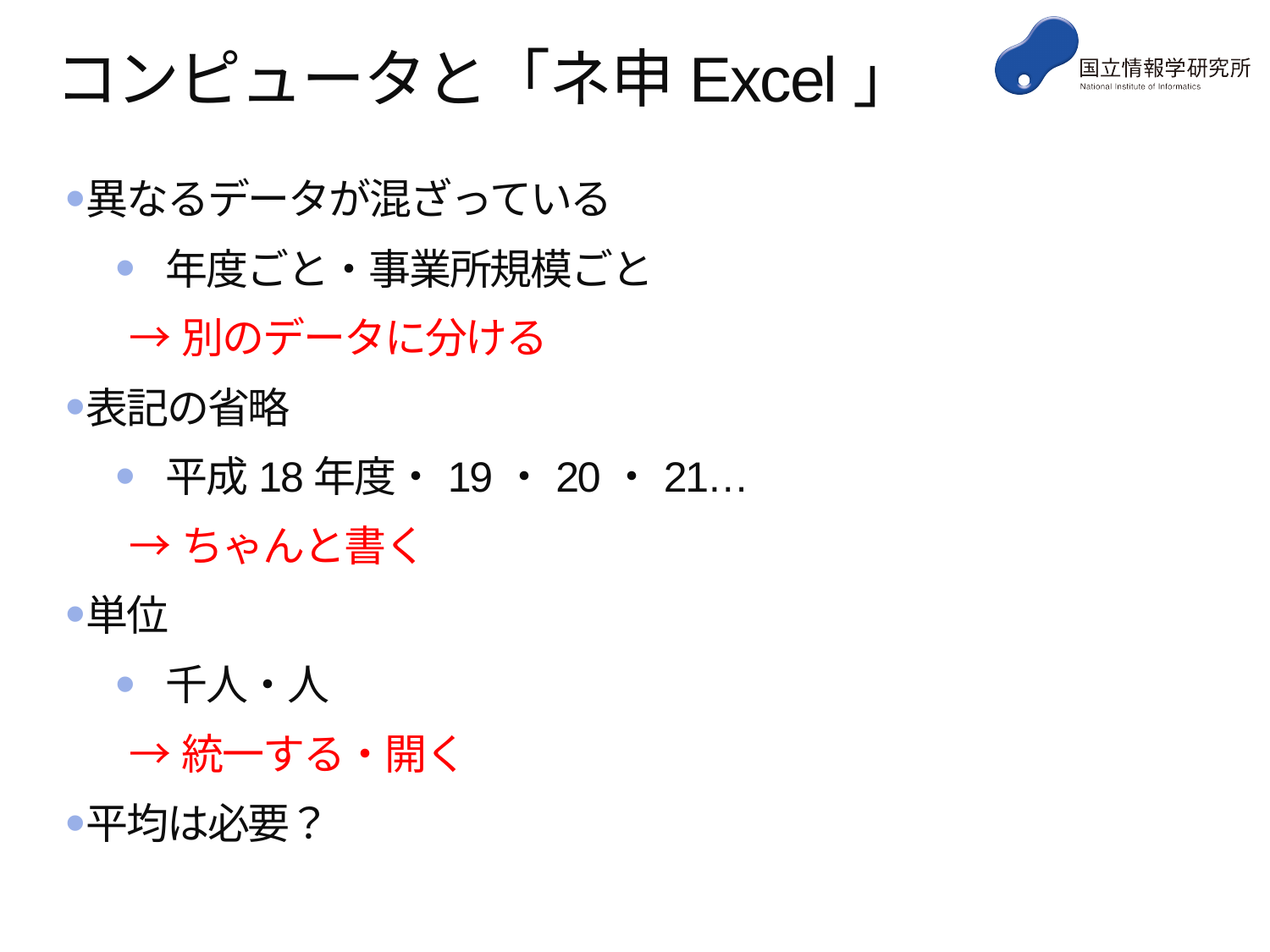

# コンピュータと「ネ申Excel」
異なるデータが混ざっている
年度ごと・事業所規模ごと
→別のデータに分ける
表記の省略
平成18年度・19・20・21…
→ちゃんと書く
単位
千人・人
→統一する・開く
平均は必要？